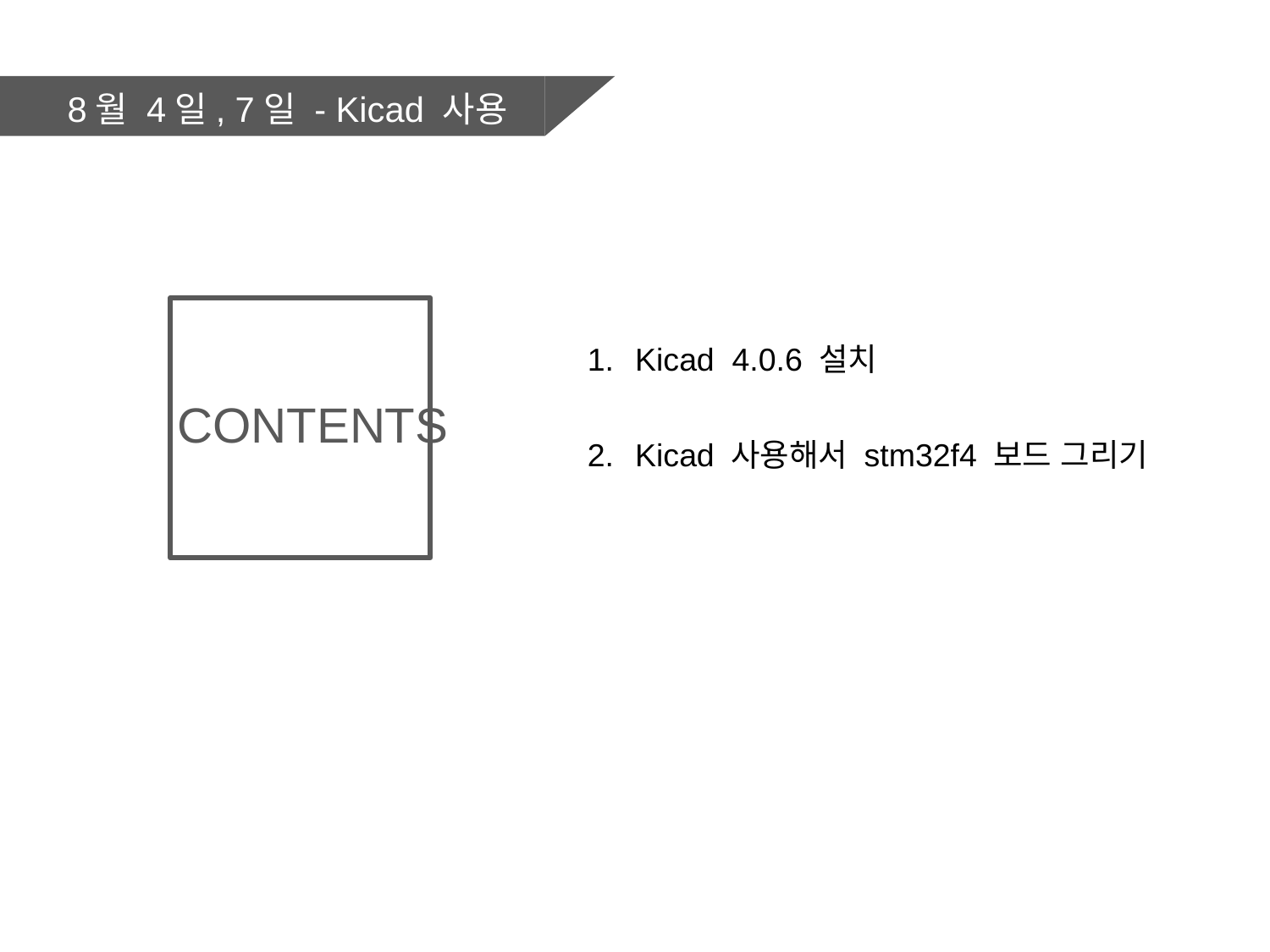

8월 4일, 7일 - Kicad 사용
Kicad  4.0.6 설치
Kicad 사용해서 stm32f4 보드 그리기

CONTENTS